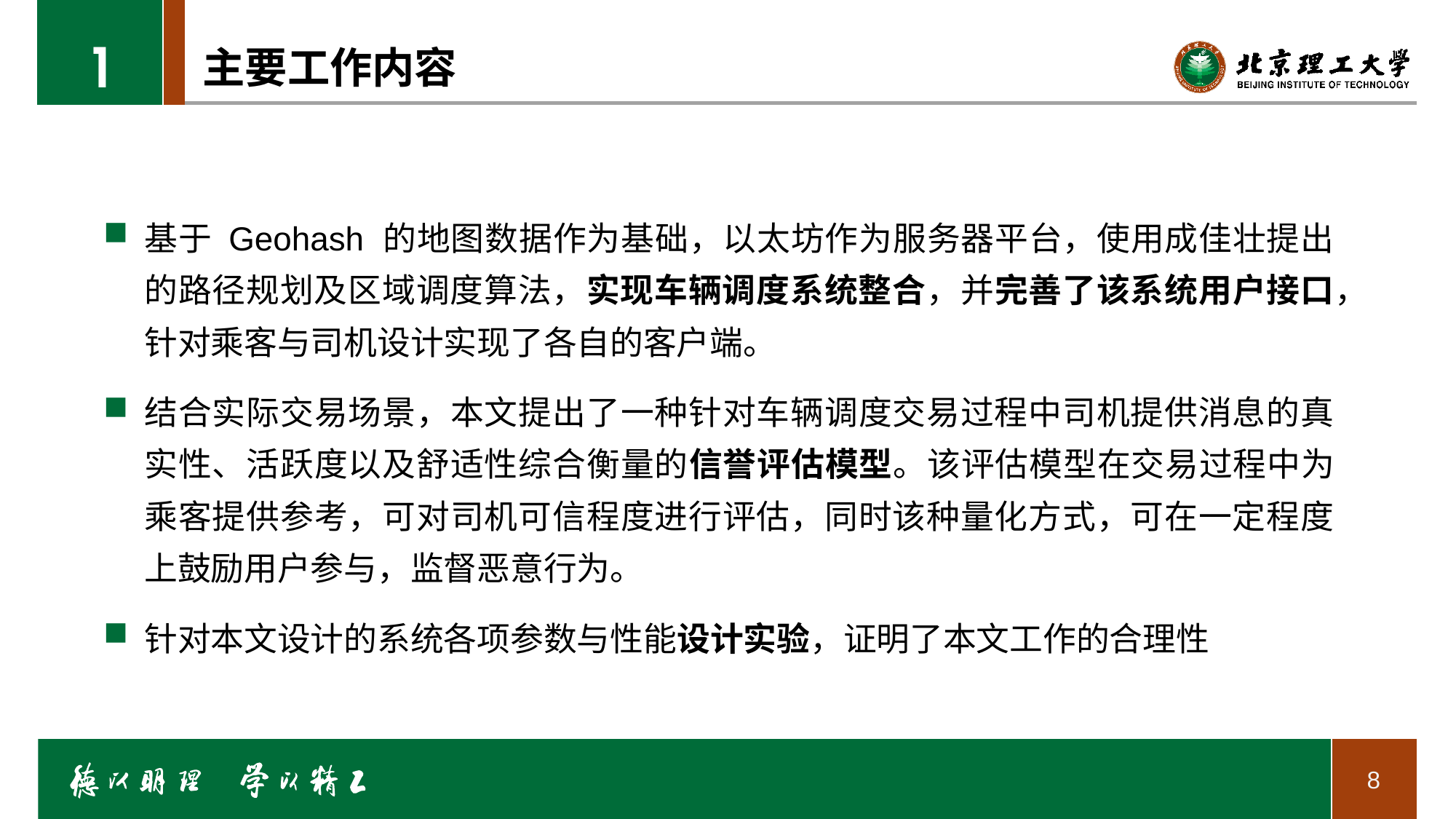

1
# 主要工作内容
基于 Geohash 的地图数据作为基础，以太坊作为服务器平台，使用成佳壮提出的路径规划及区域调度算法，实现车辆调度系统整合，并完善了该系统用户接口，针对乘客与司机设计实现了各自的客户端。
结合实际交易场景，本文提出了一种针对车辆调度交易过程中司机提供消息的真实性、活跃度以及舒适性综合衡量的信誉评估模型。该评估模型在交易过程中为乘客提供参考，可对司机可信程度进行评估，同时该种量化方式，可在一定程度上鼓励用户参与，监督恶意行为。
针对本文设计的系统各项参数与性能设计实验，证明了本文工作的合理性